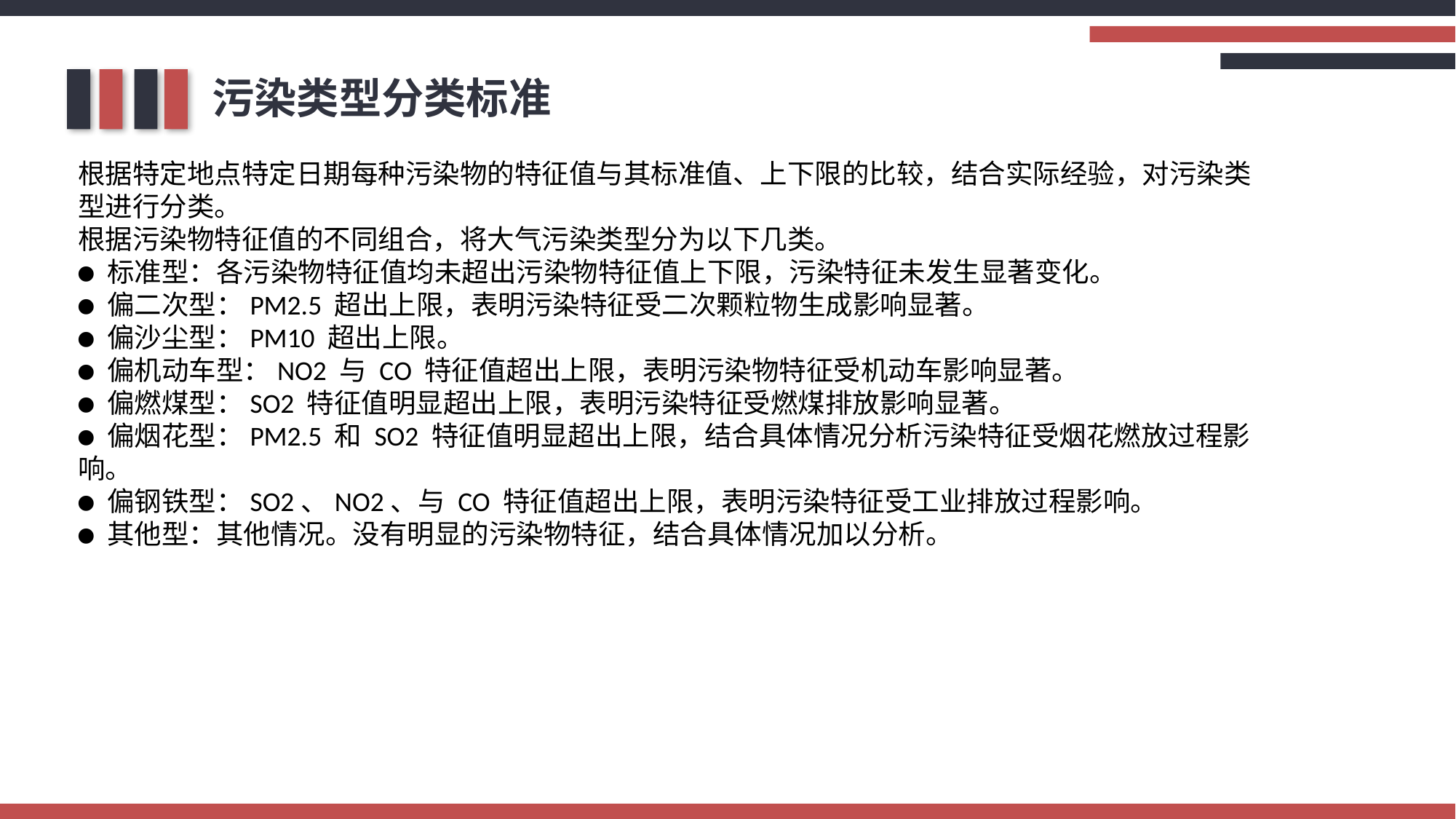

污染类型分类标准

根据特定地点特定日期每种污染物的特征值与其标准值、上下限的比较，结合实际经验，对污染类型进行分类。
根据污染物特征值的不同组合，将大气污染类型分为以下几类。
⚫ 标准型：各污染物特征值均未超出污染物特征值上下限，污染特征未发生显著变化。
⚫ 偏二次型：PM2.5 超出上限，表明污染特征受二次颗粒物生成影响显著。
⚫ 偏沙尘型：PM10 超出上限。
⚫ 偏机动车型：NO2 与 CO 特征值超出上限，表明污染物特征受机动车影响显著。
⚫ 偏燃煤型：SO2 特征值明显超出上限，表明污染特征受燃煤排放影响显著。
⚫ 偏烟花型：PM2.5 和 SO2 特征值明显超出上限，结合具体情况分析污染特征受烟花燃放过程影响。
⚫ 偏钢铁型：SO2、NO2、与 CO 特征值超出上限，表明污染特征受工业排放过程影响。
⚫ 其他型：其他情况。没有明显的污染物特征，结合具体情况加以分析。

自我评价
工作成果
技能
证书
工作
经历